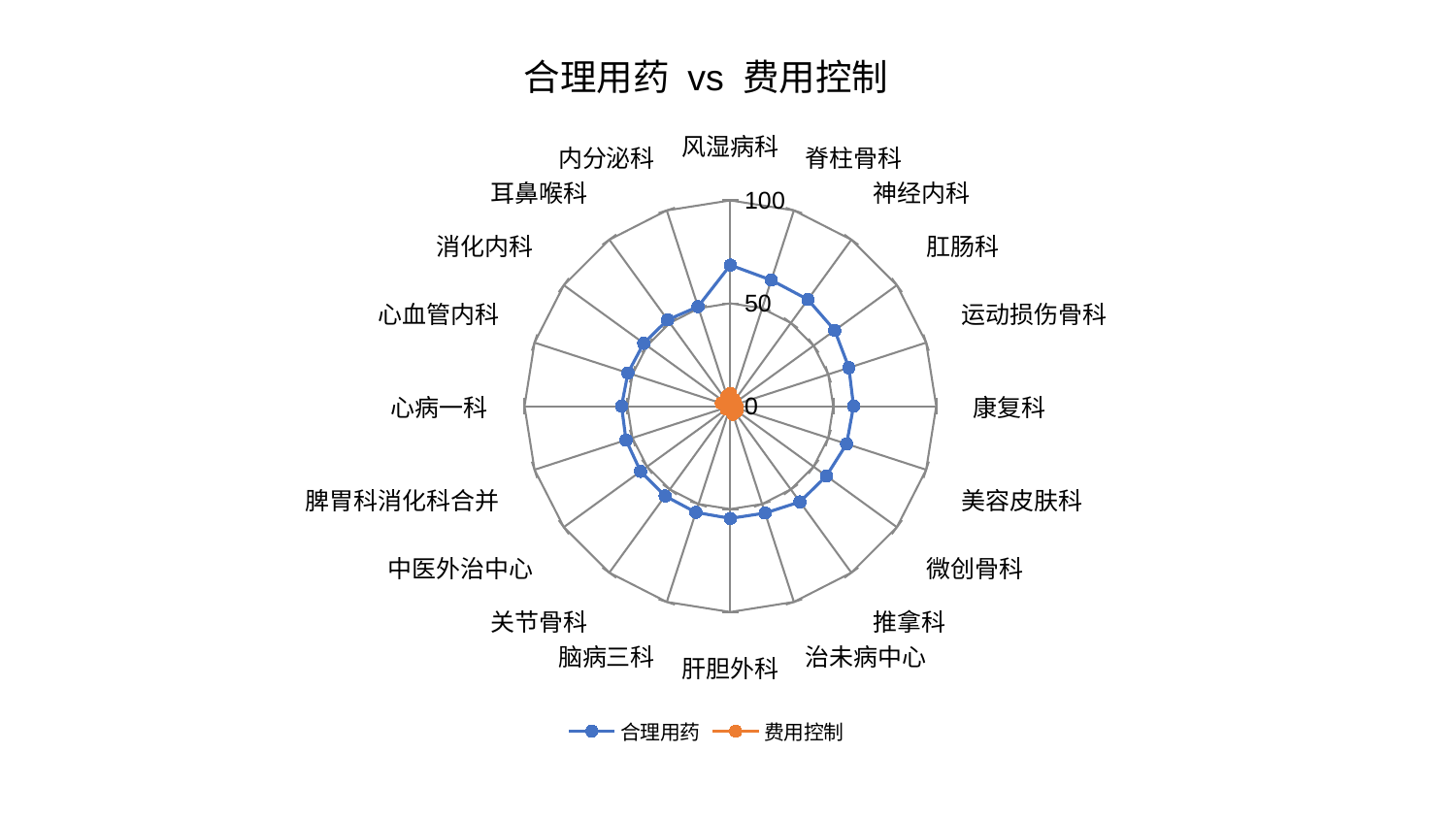

### Chart: 合理用药 vs 费用控制

| Category | 合理用药 | 费用控制 |
|---|---|---|
| 风湿病科 | 68.56611841585116 | 6.097835619524662 |
| 脊柱骨科 | 64.40121555437322 | 1.7335766380964617 |
| 神经内科 | 64.0557589975282 | 3.6076291352594008 |
| 肛肠科 | 62.67646499039858 | 1.3532429030019415 |
| 运动损伤骨科 | 60.54689271389003 | 1.490022228986401 |
| 康复科 | 59.839462402998684 | 3.1501692814725253 |
| 美容皮肤科 | 59.37451175604893 | 0.9119131384992113 |
| 微创骨科 | 57.68455053026872 | 3.947120274173623 |
| 推拿科 | 57.4746867748339 | 2.0984365317711537 |
| 治未病中心 | 54.619974487616815 | 4.1505047330107985 |
| 肝胆外科 | 54.53098751308584 | 1.1359493676661399 |
| 脑病三科 | 54.267749317618836 | 0.7551773439835848 |
| 关节骨科 | 53.9267810553752 | 1.7912856396256953 |
| 中医外治中心 | 53.91468054362807 | 2.4184546790671915 |
| 脾胃科消化科合并 | 53.2839379020557 | 1.5450318217090218 |
| 心病一科 | 52.86037854043051 | 1.9824112581303688 |
| 心血管内科 | 52.31037406022029 | 4.575179573503635 |
| 消化内科 | 52.014322737178524 | 1.157933111573825 |
| 耳鼻喉科 | 51.87090847671083 | 2.5198368719128696 |
| 内分泌科 | 50.858312911732824 | 5.143312197418549 |
53